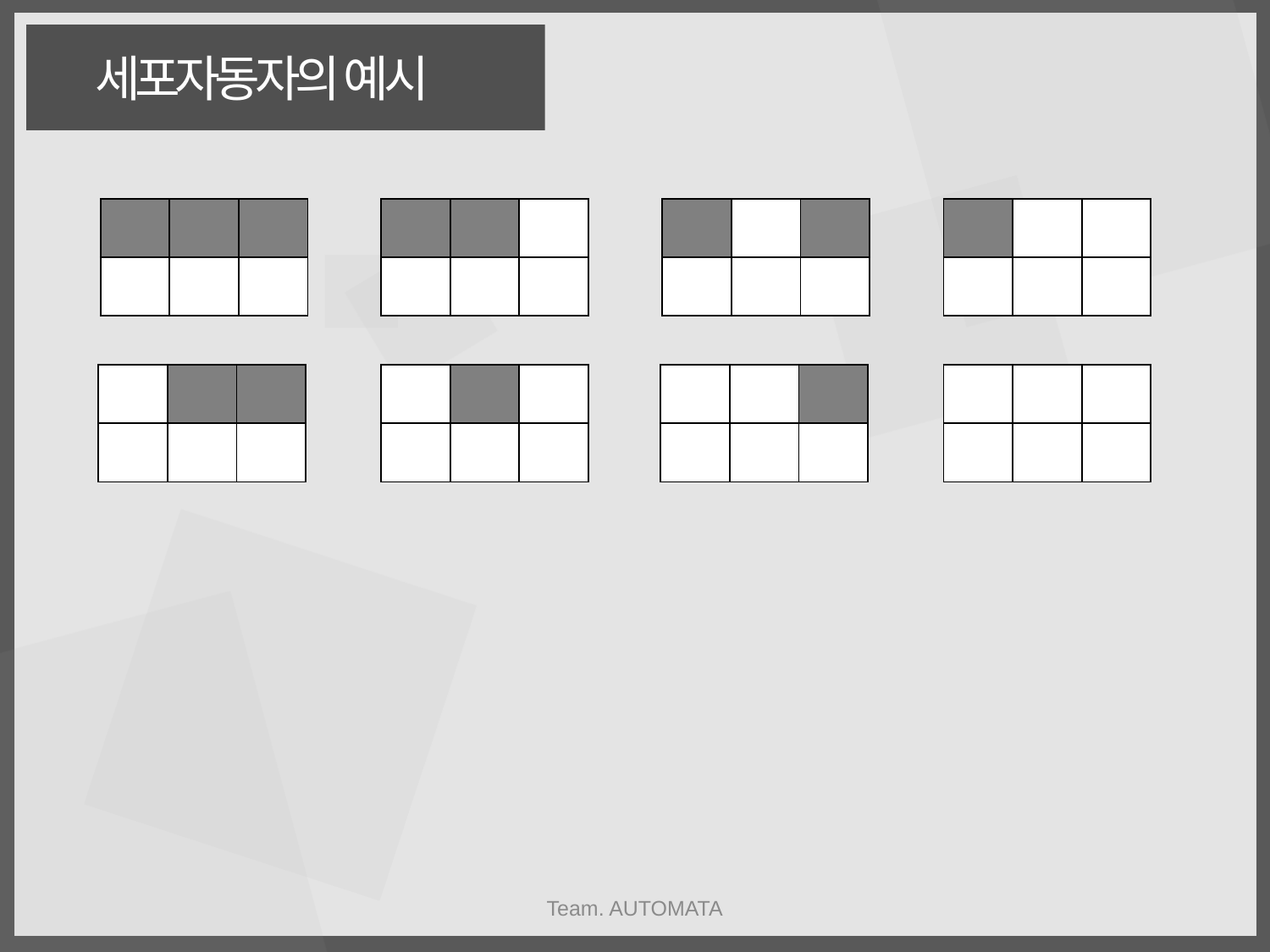

세포자동자의 예시
|  |  |  |
| --- | --- | --- |
|  |  |  |
|  |  |  |
| --- | --- | --- |
|  |  |  |
|  |  |  |
| --- | --- | --- |
|  |  |  |
|  |  |  |
| --- | --- | --- |
|  |  |  |
|  |  |  |
| --- | --- | --- |
|  |  |  |
|  |  |  |
| --- | --- | --- |
|  |  |  |
|  |  |  |
| --- | --- | --- |
|  |  |  |
|  |  |  |
| --- | --- | --- |
|  |  |  |
Team. AUTOMATA